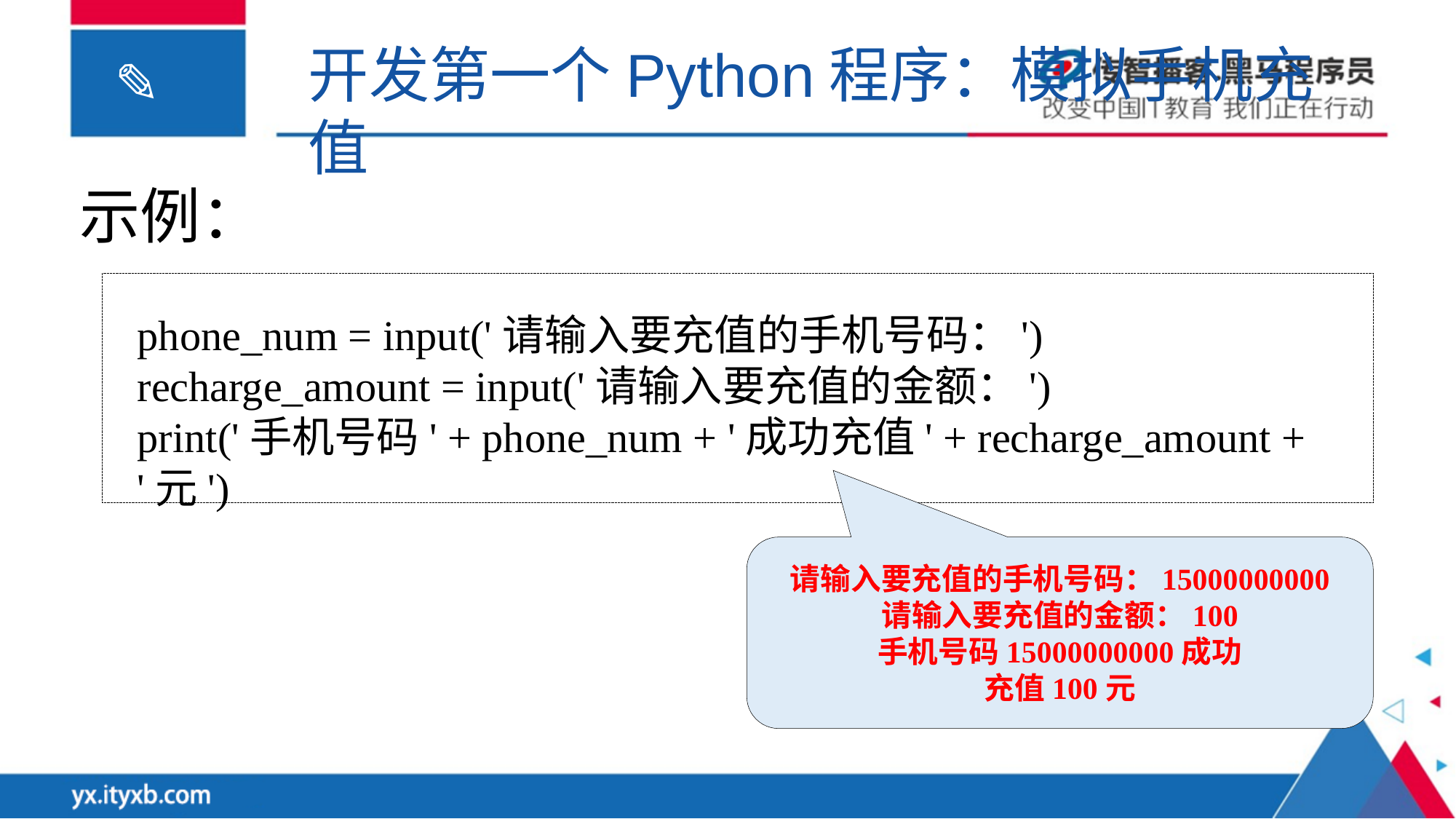

开发第一个Python程序：模拟手机充值
示例：

phone_num = input('请输入要充值的手机号码：')
recharge_amount = input('请输入要充值的金额：')
print('手机号码' + phone_num + '成功充值' + recharge_amount + '元')
请输入要充值的手机号码：15000000000
请输入要充值的金额：100
手机号码15000000000成功
充值100元